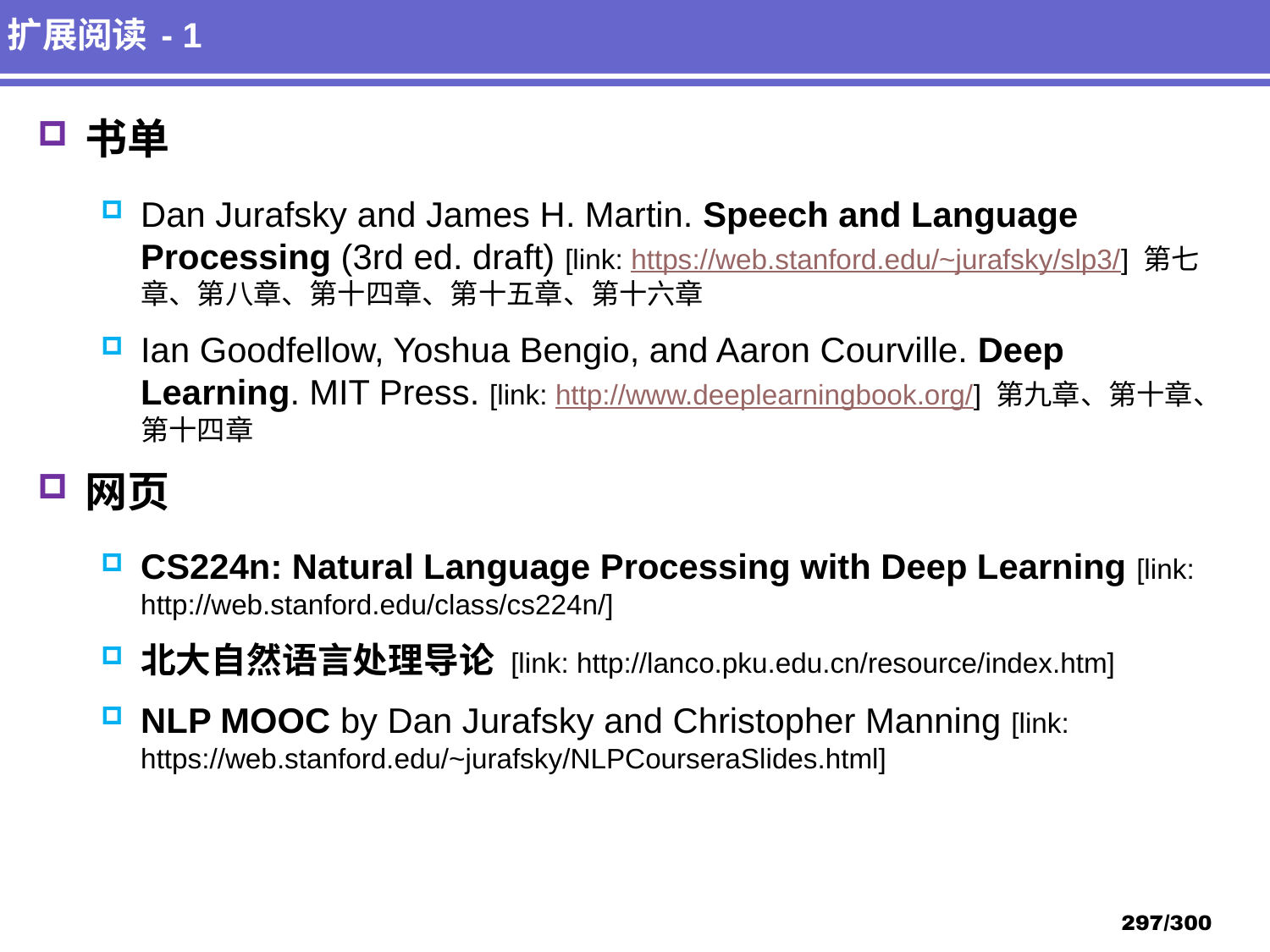

# 扩展阅读 - 1
书单
Dan Jurafsky and James H. Martin. Speech and Language Processing (3rd ed. draft) [link: https://web.stanford.edu/~jurafsky/slp3/] 第七章、第八章、第十四章、第十五章、第十六章
Ian Goodfellow, Yoshua Bengio, and Aaron Courville. Deep Learning. MIT Press. [link: http://www.deeplearningbook.org/] 第九章、第十章、第十四章
网页
CS224n: Natural Language Processing with Deep Learning [link: http://web.stanford.edu/class/cs224n/]
北大自然语言处理导论 [link: http://lanco.pku.edu.cn/resource/index.htm]
NLP MOOC by Dan Jurafsky and Christopher Manning [link: https://web.stanford.edu/~jurafsky/NLPCourseraSlides.html]

297/300